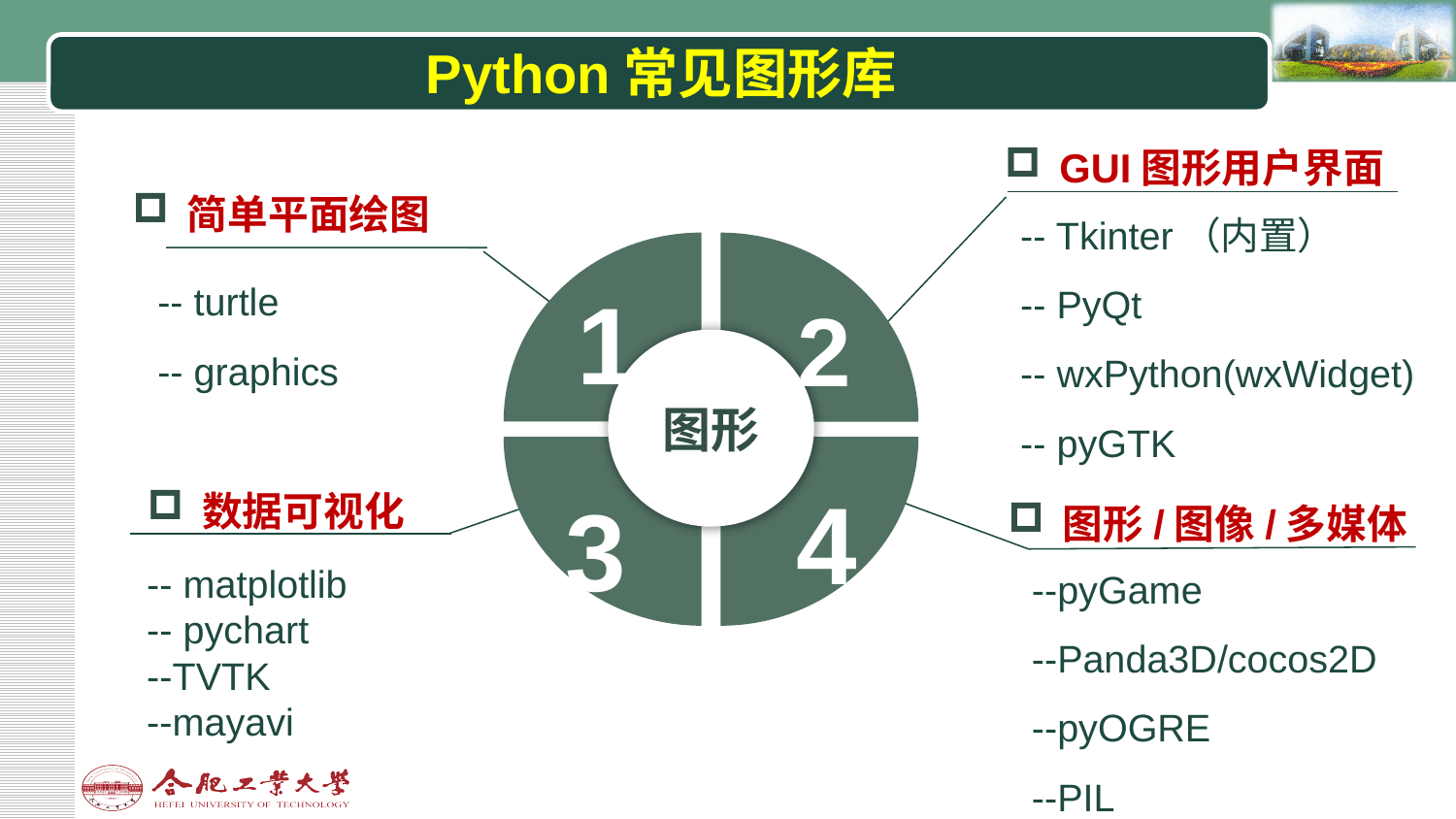

# Python常见图形库
GUI图形用户界面
简单平面绘图
-- Tkinter（内置）
-- PyQt
-- wxPython(wxWidget)
-- pyGTK

1
2
图形
4
3
-- turtle
-- graphics

数据可视化
图形/图像/多媒体
--pyGame
--Panda3D/cocos2D
--pyOGRE
--PIL
-- matplotlib
-- pychart
--TVTK
--mayavi